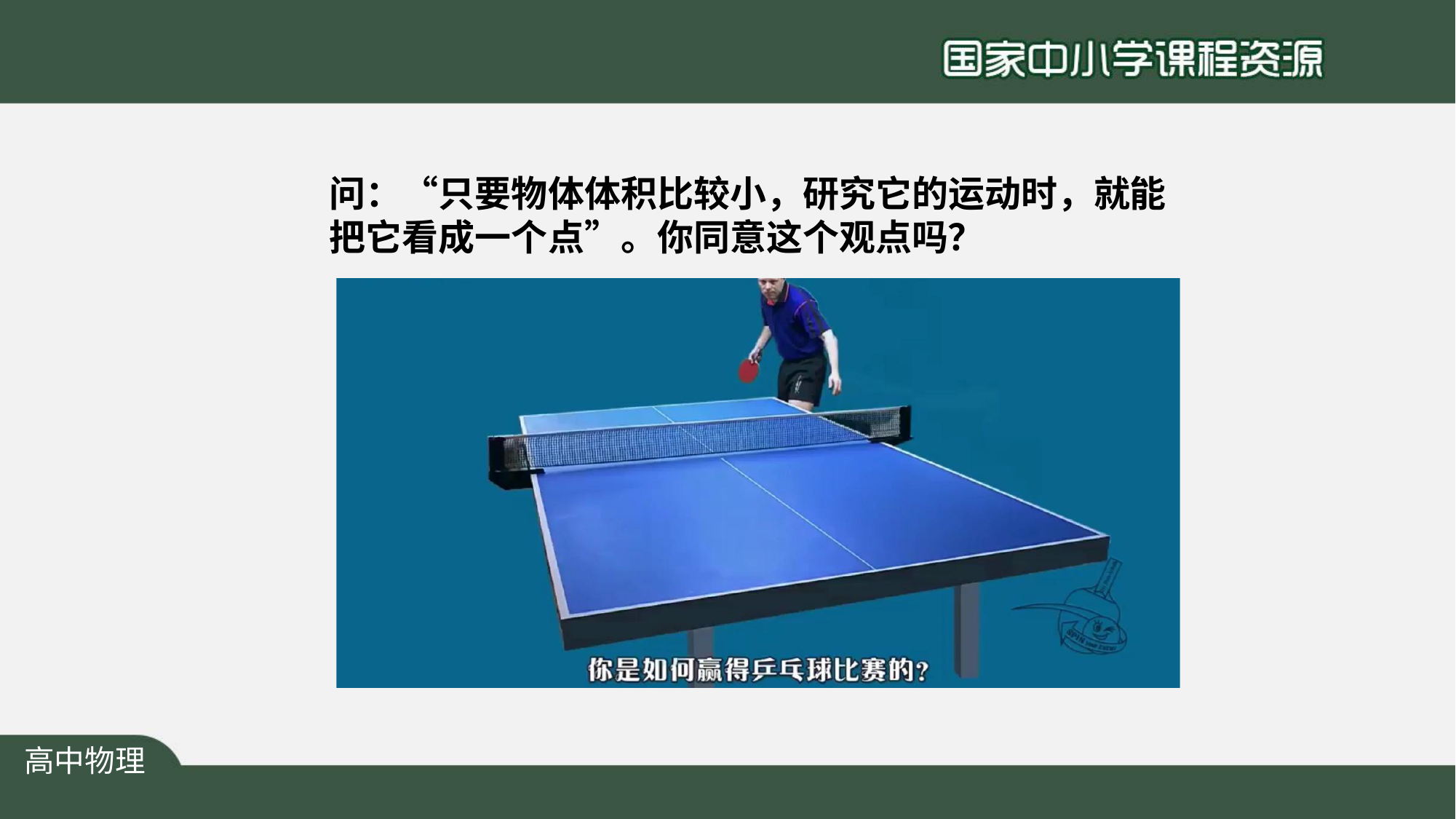

# 问：“只要物体体积比较小，研究它的运动时，就能 把它看成一个点”。你同意这个观点吗？

高中物理